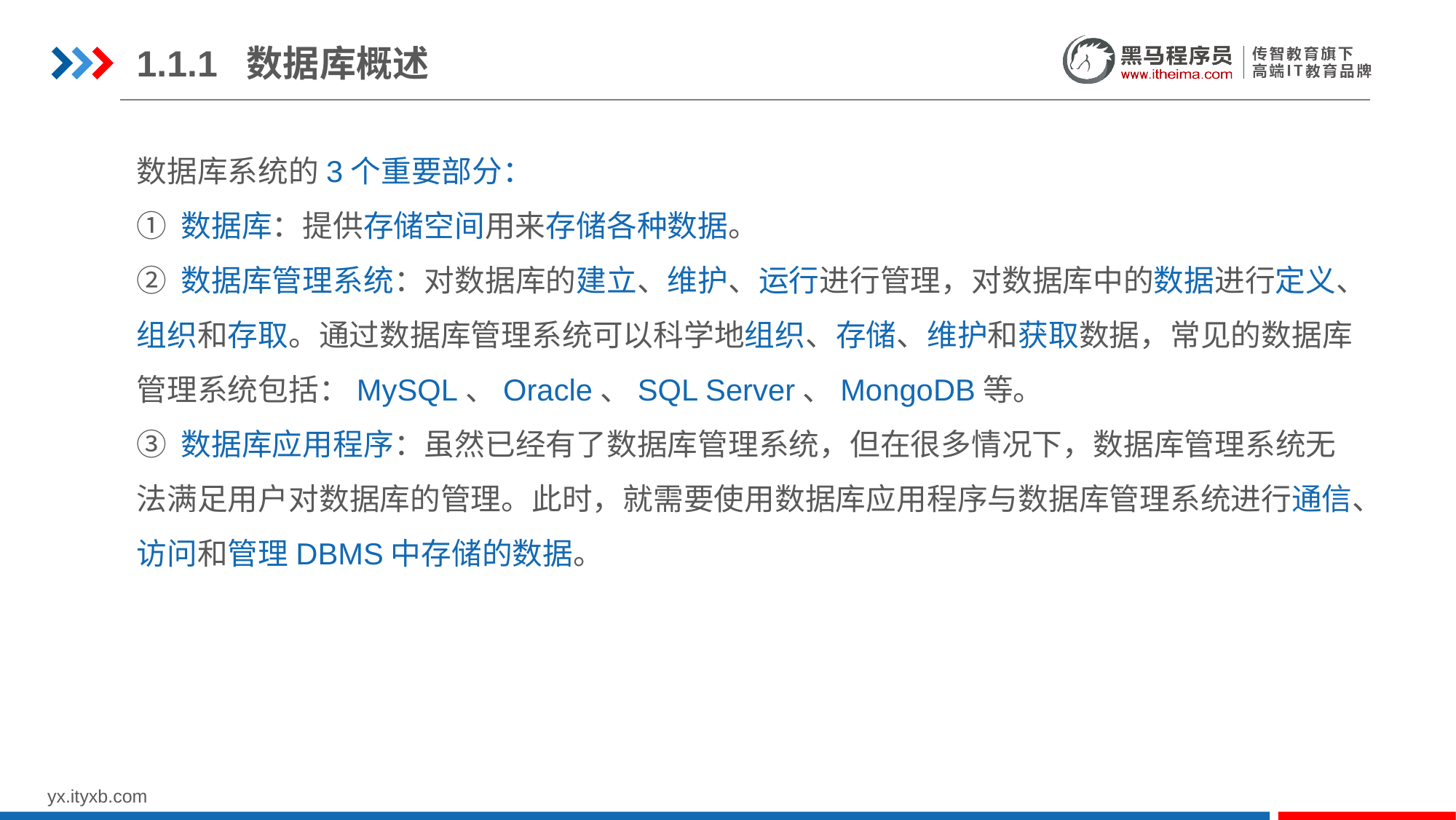

1.1.1  数据库概述
数据库系统的3个重要部分：
① 数据库：提供存储空间用来存储各种数据。
② 数据库管理系统：对数据库的建立、维护、运行进行管理，对数据库中的数据进行定义、组织和存取。通过数据库管理系统可以科学地组织、存储、维护和获取数据，常见的数据库管理系统包括：MySQL、Oracle、SQL Server、MongoDB等。
③ 数据库应用程序：虽然已经有了数据库管理系统，但在很多情况下，数据库管理系统无法满足用户对数据库的管理。此时，就需要使用数据库应用程序与数据库管理系统进行通信、访问和管理DBMS中存储的数据。